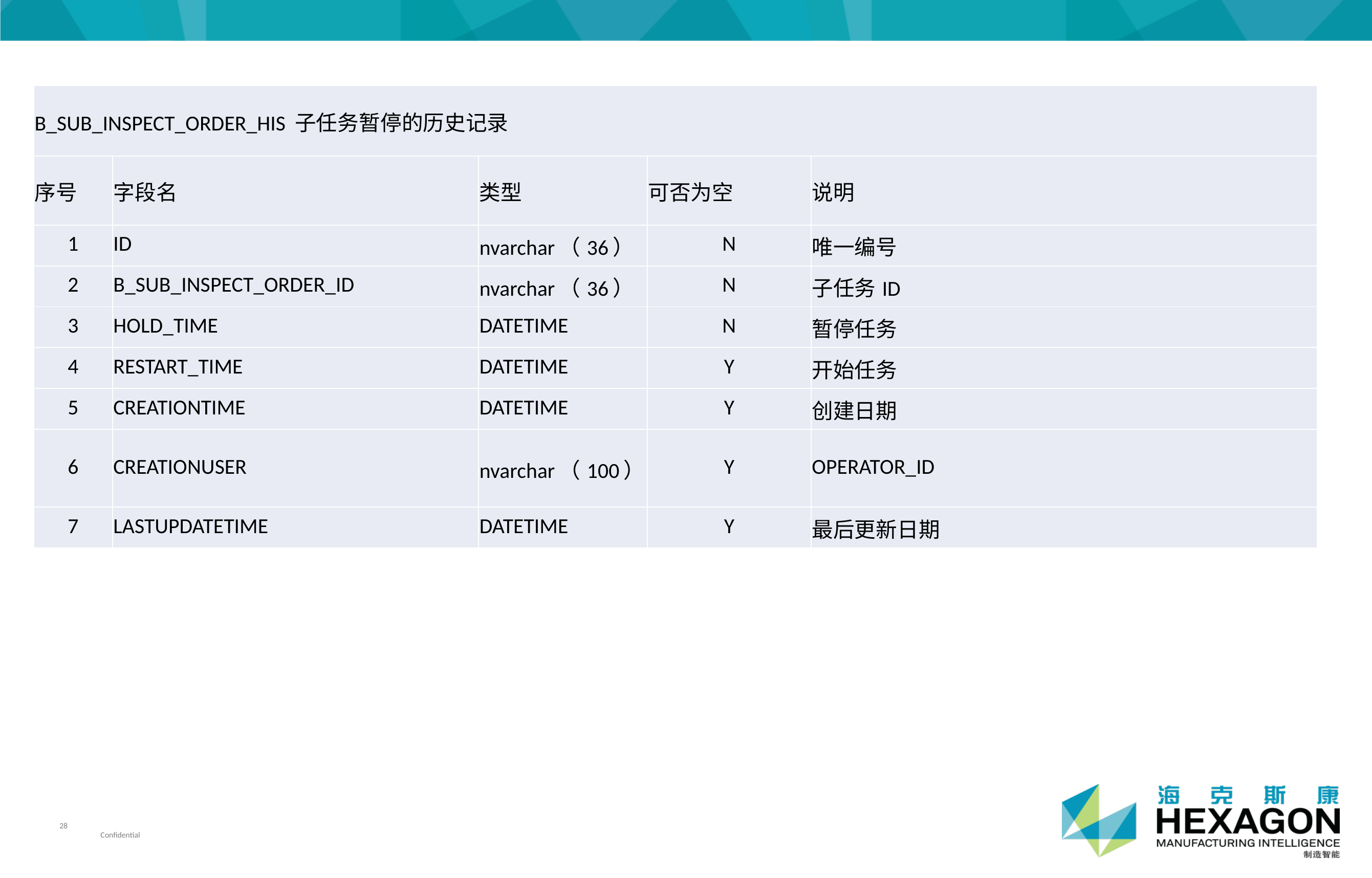

| B\_SUB\_INSPECT\_ORDER\_HIS 子任务暂停的历史记录 |  |  |  |  |
| --- | --- | --- | --- | --- |
| 序号 | 字段名 | 类型 | 可否为空 | 说明 |
| 1 | ID | nvarchar（36） | N | 唯一编号 |
| 2 | B\_SUB\_INSPECT\_ORDER\_ID | nvarchar（36） | N | 子任务ID |
| 3 | HOLD\_TIME | DATETIME | N | 暂停任务 |
| 4 | RESTART\_TIME | DATETIME | Y | 开始任务 |
| 5 | CREATIONTIME | DATETIME | Y | 创建日期 |
| 6 | CREATIONUSER | nvarchar（100） | Y | OPERATOR\_ID |
| 7 | LASTUPDATETIME | DATETIME | Y | 最后更新日期 |